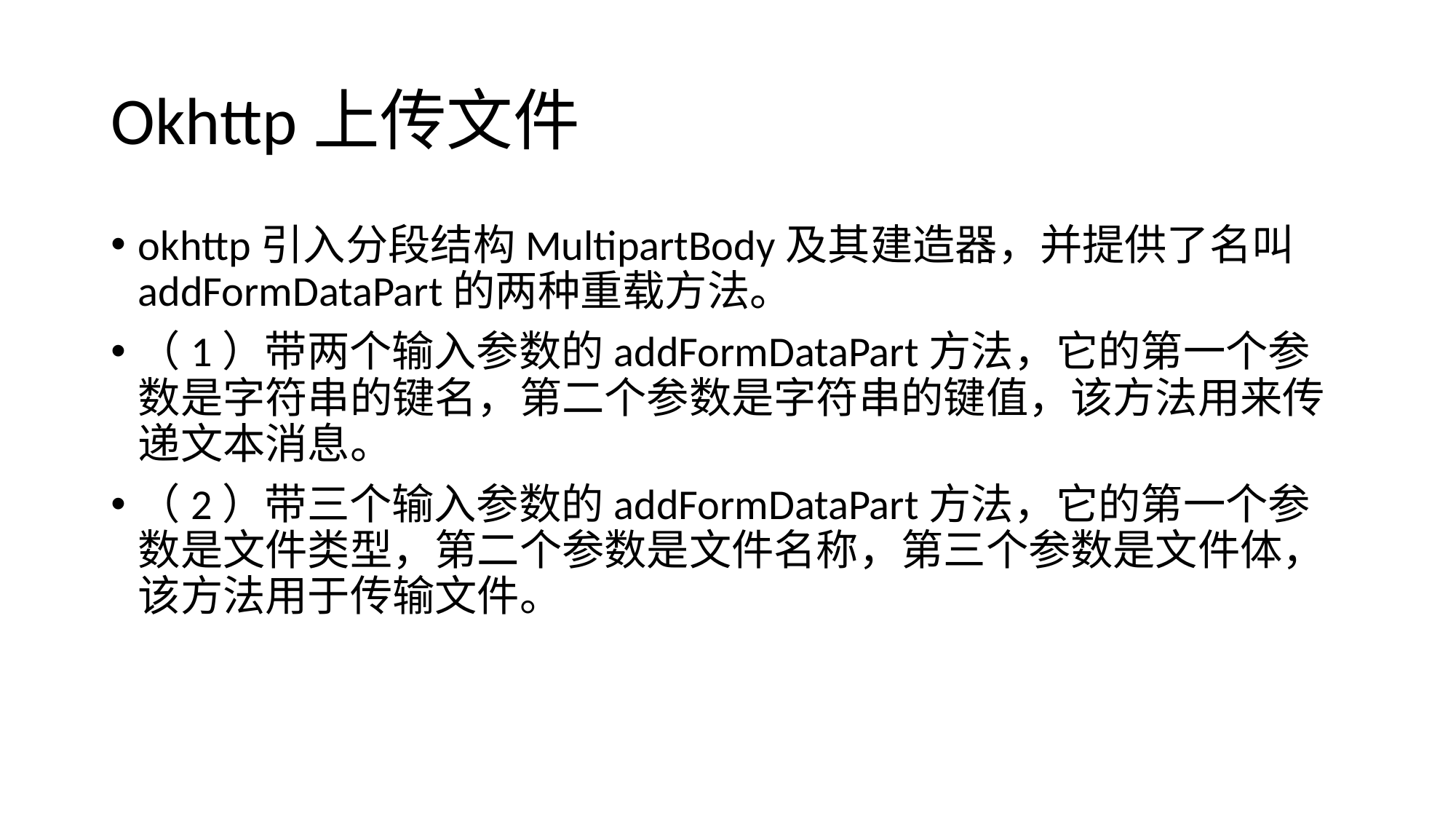

# Okhttp上传文件
okhttp引入分段结构MultipartBody及其建造器，并提供了名叫addFormDataPart的两种重载方法。
（1）带两个输入参数的addFormDataPart方法，它的第一个参数是字符串的键名，第二个参数是字符串的键值，该方法用来传递文本消息。
（2）带三个输入参数的addFormDataPart方法，它的第一个参数是文件类型，第二个参数是文件名称，第三个参数是文件体，该方法用于传输文件。